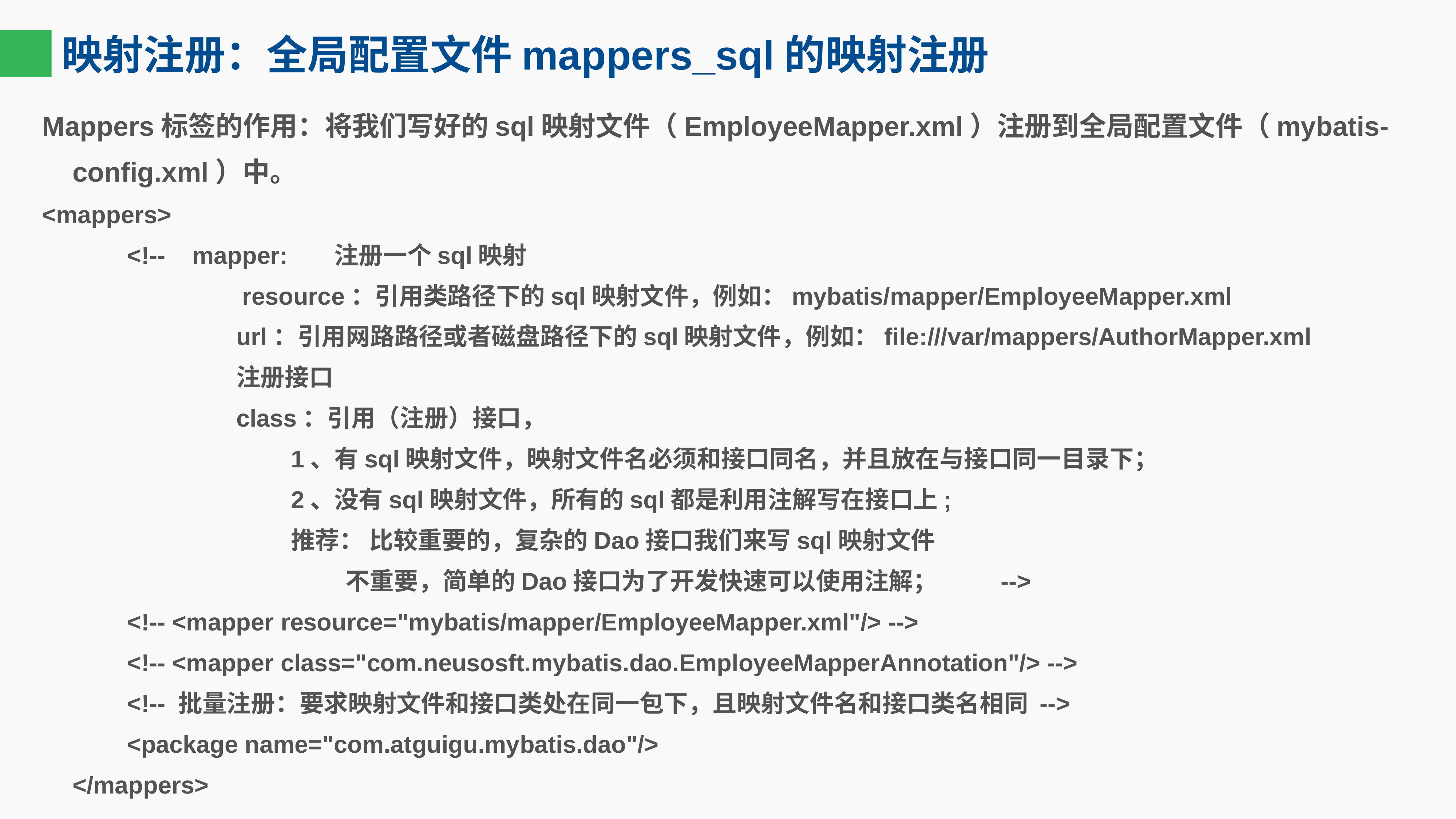

# 映射注册：全局配置文件mappers_sql的映射注册
Mappers标签的作用：将我们写好的sql映射文件（EmployeeMapper.xml）注册到全局配置文件（mybatis-config.xml）中。
<mappers>
		<!--    mapper:      注册一个sql映射
			         resource：引用类路径下的sql映射文件，例如：mybatis/mapper/EmployeeMapper.xml
				url：引用网路路径或者磁盘路径下的sql映射文件，例如：file:///var/mappers/AuthorMapper.xml
				注册接口
				class：引用（注册）接口，
					1、有sql映射文件，映射文件名必须和接口同名，并且放在与接口同一目录下；
					2、没有sql映射文件，所有的sql都是利用注解写在接口上;
					推荐： 比较重要的，复杂的Dao接口我们来写sql映射文件
						不重要，简单的Dao接口为了开发快速可以使用注解；   	-->
		<!-- <mapper resource="mybatis/mapper/EmployeeMapper.xml"/> -->
		<!-- <mapper class="com.neusosft.mybatis.dao.EmployeeMapperAnnotation"/> -->
		<!-- 批量注册：要求映射文件和接口类处在同一包下，且映射文件名和接口类名相同 -->
		<package name="com.atguigu.mybatis.dao"/>
	</mappers>